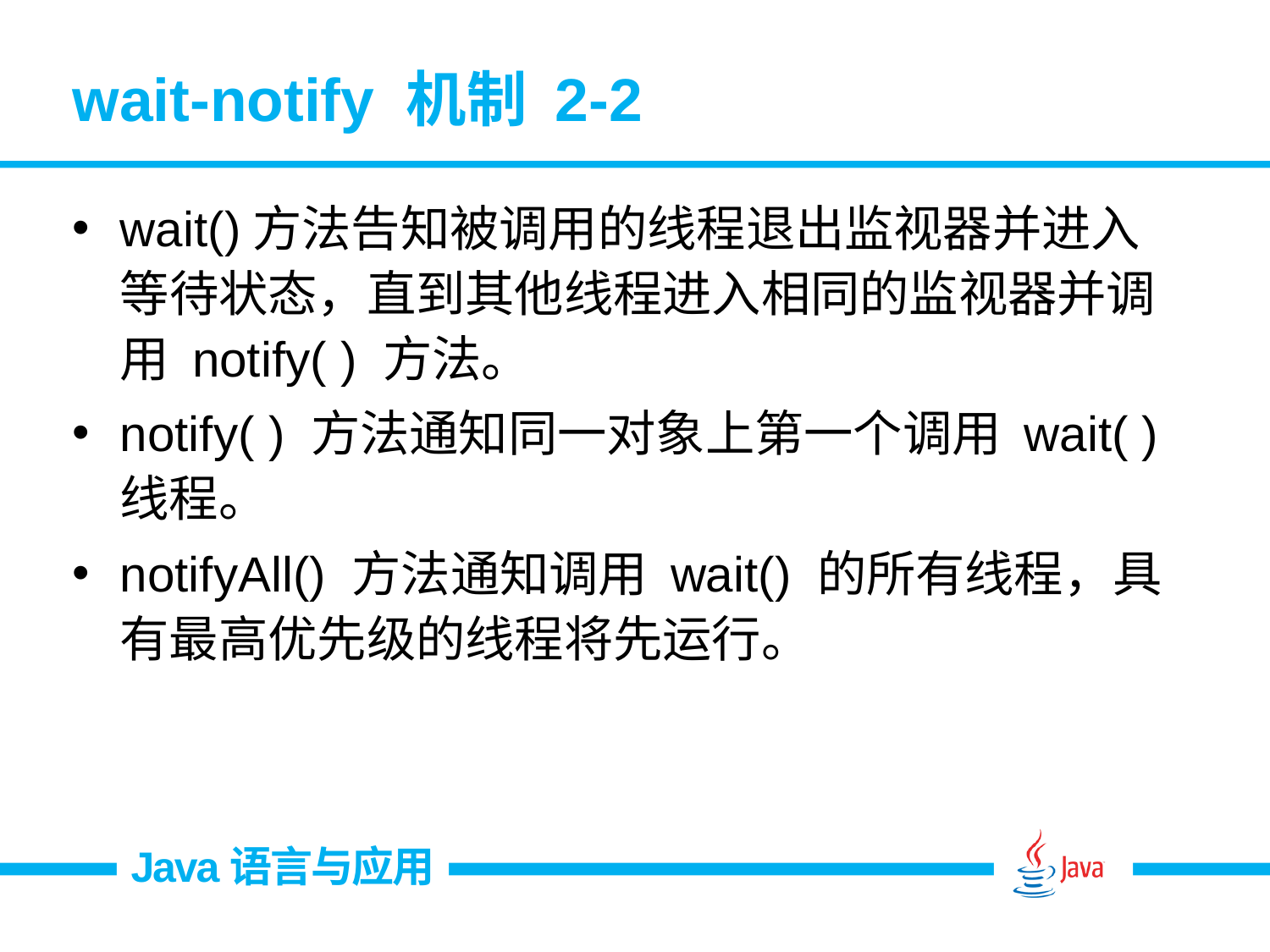

# wait-notify 机制 2-2
wait()方法告知被调用的线程退出监视器并进入等待状态，直到其他线程进入相同的监视器并调用 notify( ) 方法。
notify( ) 方法通知同一对象上第一个调用 wait( )线程。
notifyAll() 方法通知调用 wait() 的所有线程，具有最高优先级的线程将先运行。